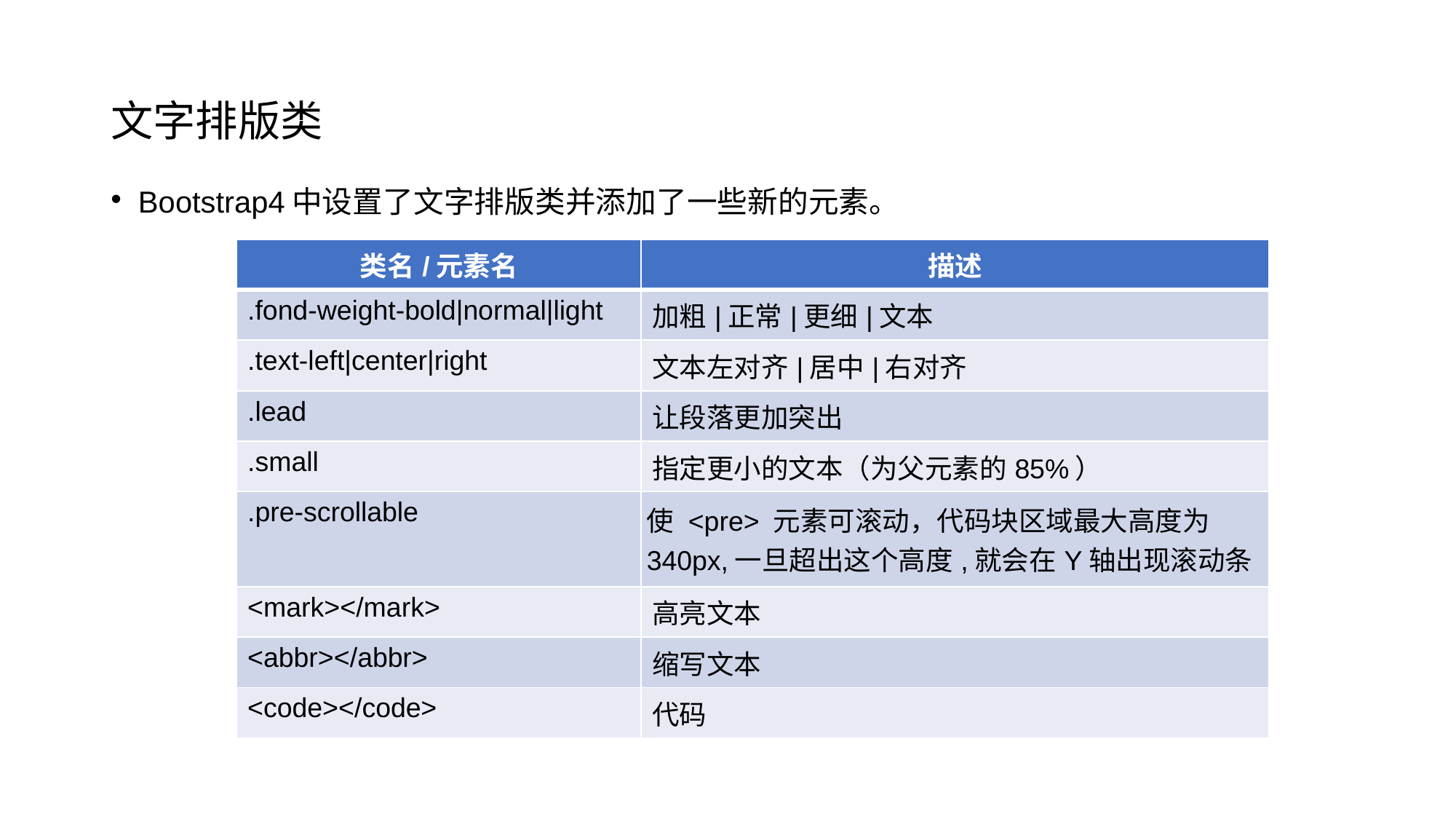

# 文字排版类
Bootstrap4中设置了文字排版类并添加了一些新的元素。
| 类名/元素名 | 描述 |
| --- | --- |
| .fond-weight-bold|normal|light | 加粗|正常|更细|文本 |
| .text-left|center|right | 文本左对齐|居中|右对齐 |
| .lead | 让段落更加突出 |
| .small | 指定更小的文本（为父元素的85%） |
| .pre-scrollable | 使 <pre> 元素可滚动，代码块区域最大高度为340px,一旦超出这个高度,就会在Y轴出现滚动条 |
| <mark></mark> | 高亮文本 |
| <abbr></abbr> | 缩写文本 |
| <code></code> | 代码 |